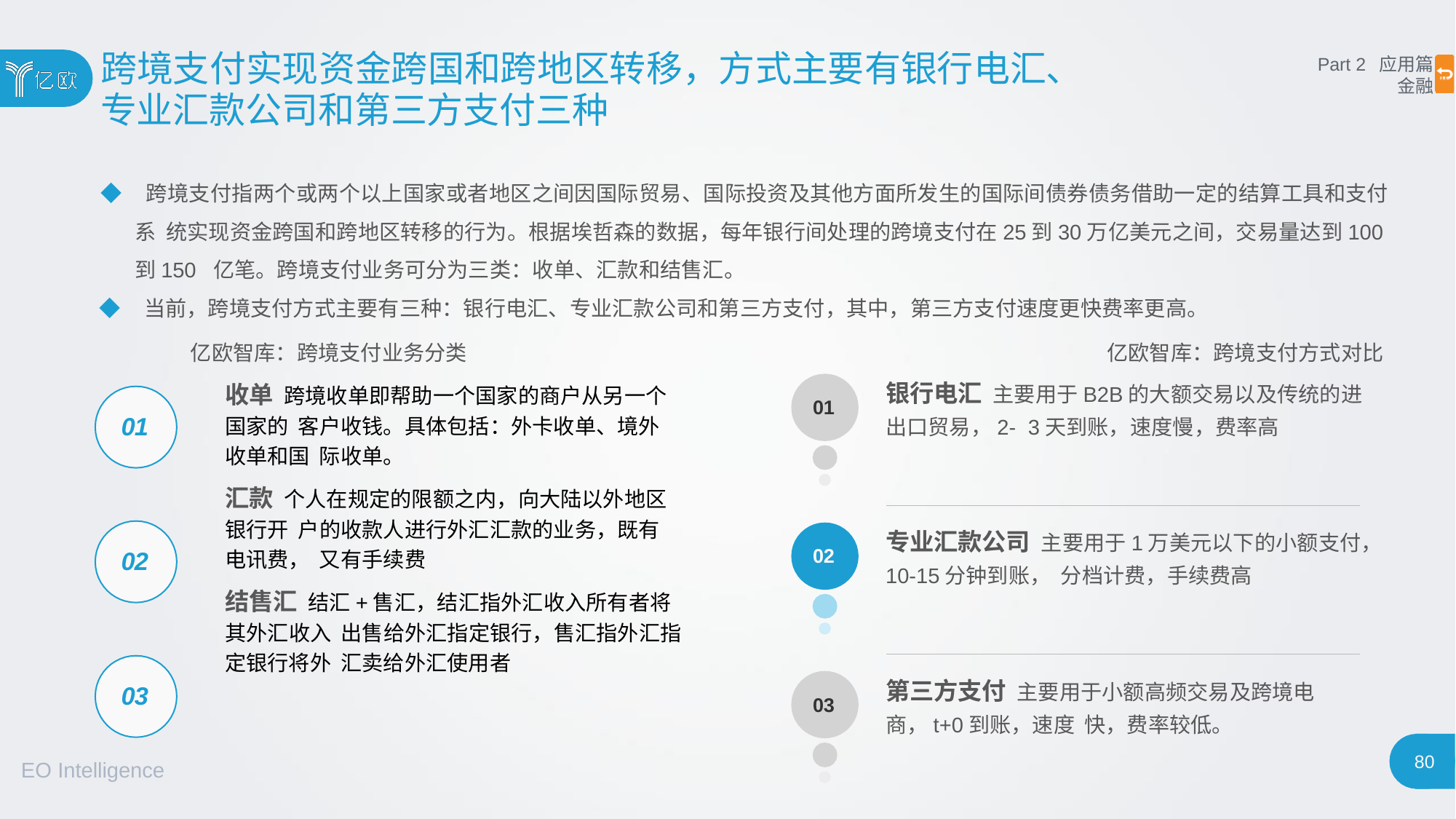

# 跨境支付实现资金跨国和跨地区转移，方式主要有银行电汇、
专业汇款公司和第三方支付三种
Part 2 应用篇
金融

◆ 跨境支付指两个或两个以上国家或者地区之间因国际贸易、国际投资及其他方面所发生的国际间债券债务借助一定的结算工具和支付系  统实现资金跨国和跨地区转移的行为。根据埃哲森的数据，每年银行间处理的跨境支付在25到30万亿美元之间，交易量达到100到150  亿笔。跨境支付业务可分为三类：收单、汇款和结售汇。
◆ 当前，跨境支付方式主要有三种：银行电汇、专业汇款公司和第三方支付，其中，第三方支付速度更快费率更高。
亿欧智库：跨境支付业务分类	亿欧智库：跨境支付方式对比
银行电汇  主要用于B2B的大额交易以及传统的进出口贸易，2-  3天到账，速度慢，费率高

收单  跨境收单即帮助一个国家的商户从另一个国家的  客户收钱。具体包括：外卡收单、境外收单和国  际收单。
汇款  个人在规定的限额之内，向大陆以外地区银行开  户的收款人进行外汇汇款的业务，既有电讯费，  又有手续费
结售汇  结汇+售汇，结汇指外汇收入所有者将其外汇收入  出售给外汇指定银行，售汇指外汇指定银行将外  汇卖给外汇使用者

01
01

专业汇款公司  主要用于1万美元以下的小额支付，10-15分钟到账，  分档计费，手续费高

02
02

第三方支付  主要用于小额高频交易及跨境电商，t+0到账，速度  快，费率较低。

03
03

80
EO Intelligence